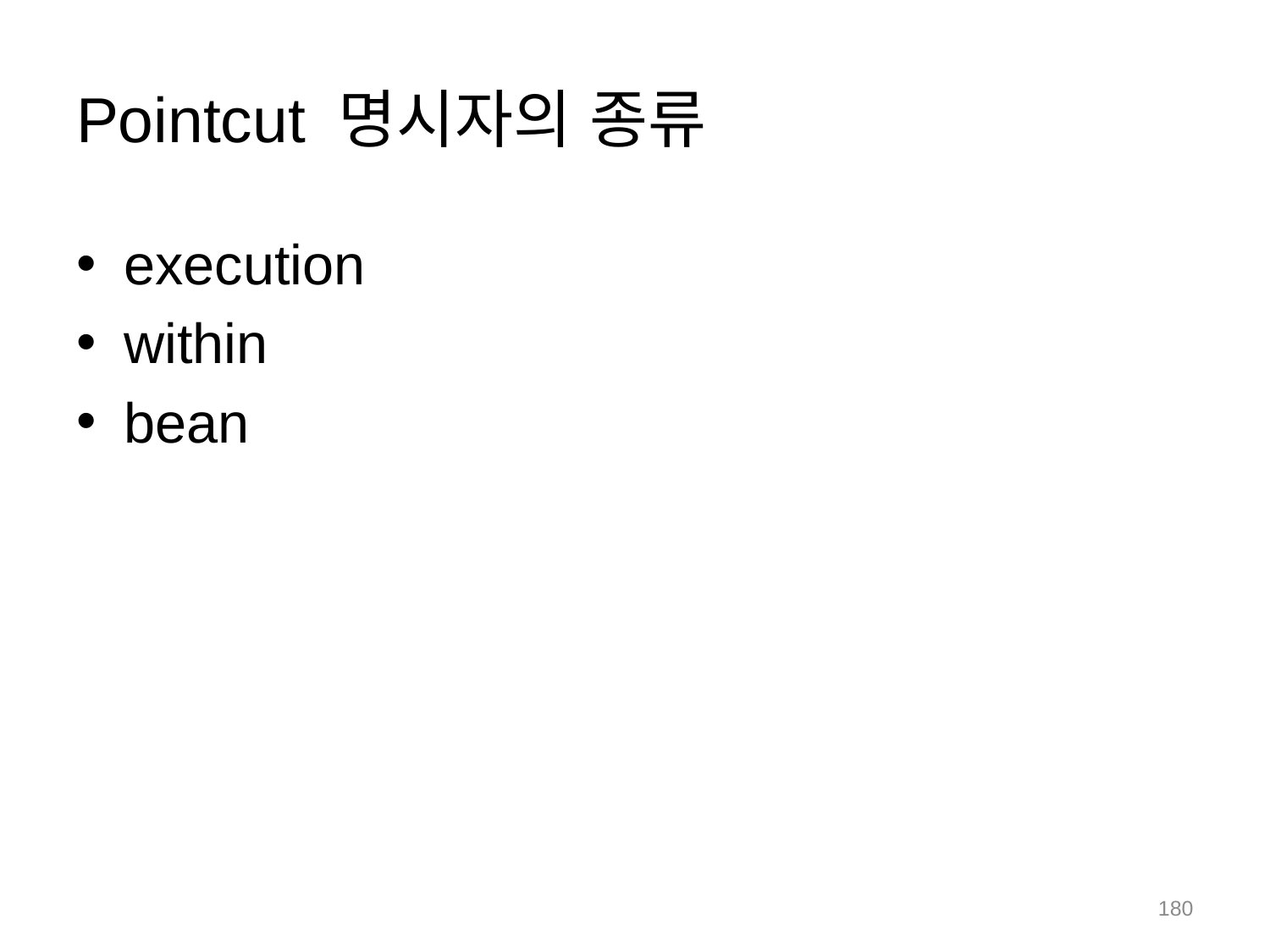

# Pointcut 명시자의 종류
execution
within
bean
180